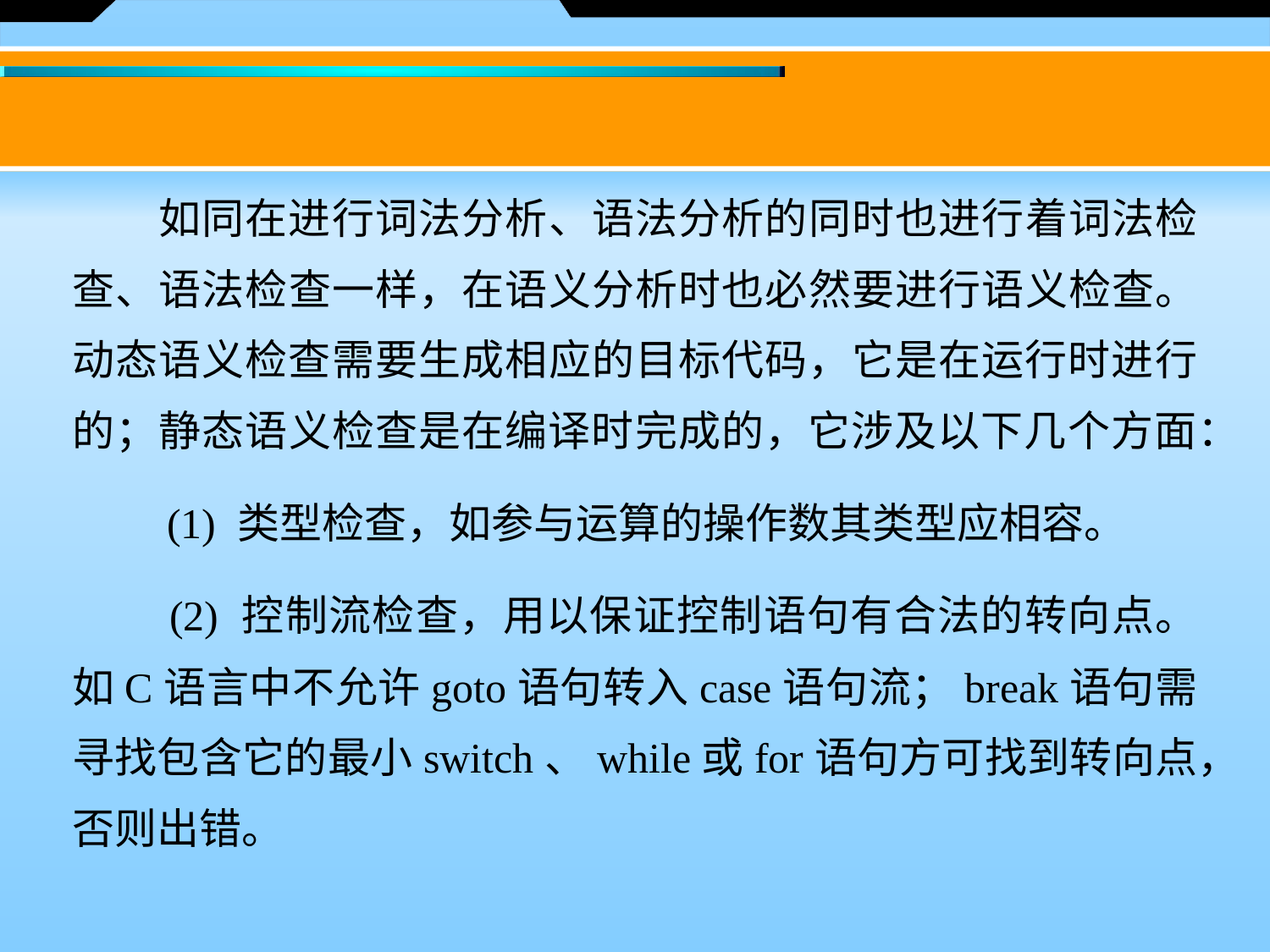

如同在进行词法分析、语法分析的同时也进行着词法检查、语法检查一样，在语义分析时也必然要进行语义检查。动态语义检查需要生成相应的目标代码，它是在运行时进行的；静态语义检查是在编译时完成的，它涉及以下几个方面：
　　(1) 类型检查，如参与运算的操作数其类型应相容。
　　(2) 控制流检查，用以保证控制语句有合法的转向点。如C语言中不允许goto语句转入case语句流；break语句需寻找包含它的最小switch、while或for语句方可找到转向点，否则出错。